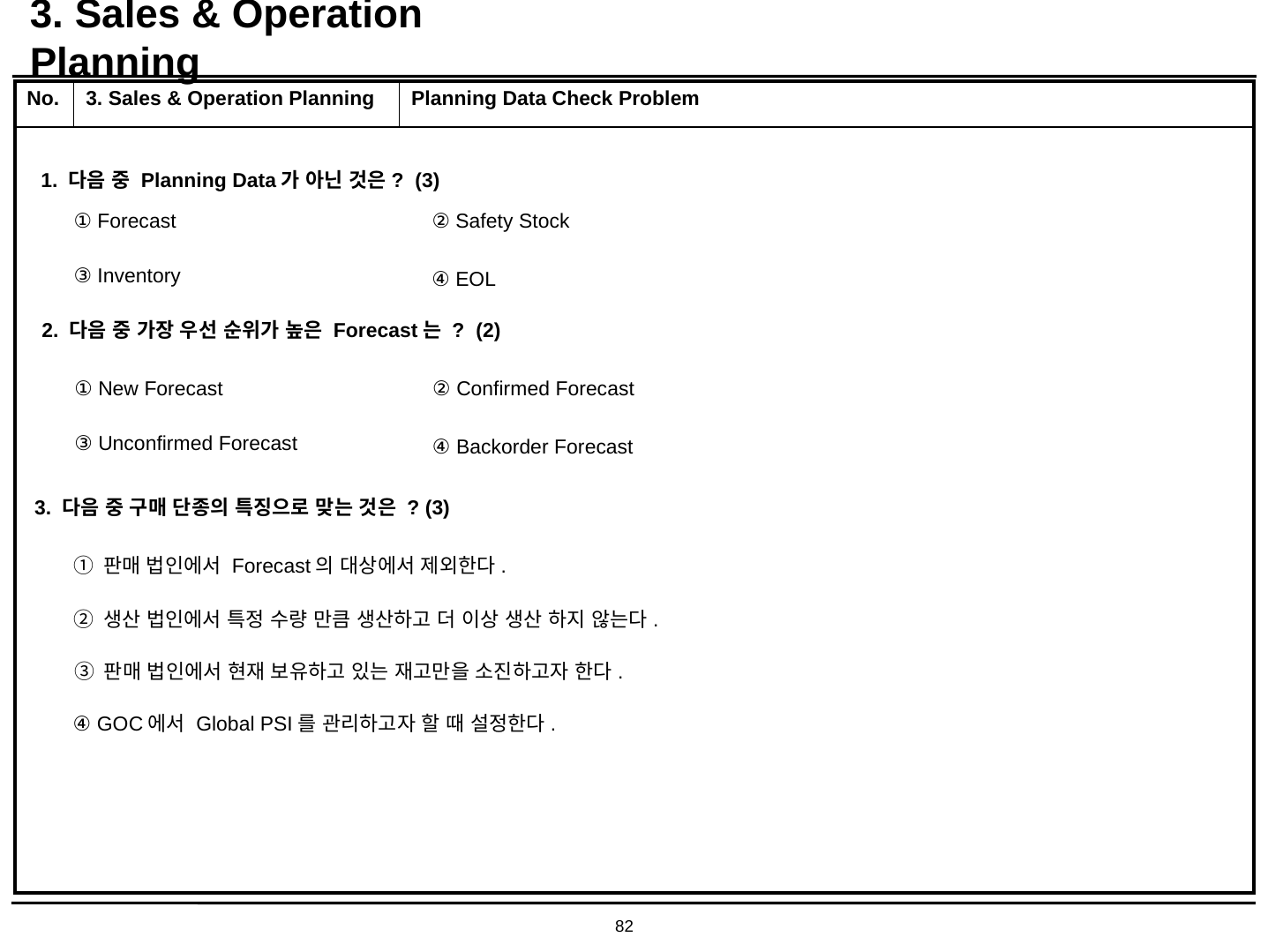

# 3. Sales & Operation Planning
| No. | 3. Sales & Operation Planning | Planning Data Check Problem |
| --- | --- | --- |
|  |  |  |
1. 다음 중 Planning Data가 아닌 것은?  (3)
① Forecast
② Safety Stock
③ Inventory
④ EOL
2. 다음 중 가장 우선 순위가 높은 Forecast는 ?  (2)
① New Forecast
② Confirmed Forecast
③ Unconfirmed Forecast
④ Backorder Forecast
3. 다음 중 구매 단종의 특징으로 맞는 것은 ? (3)
① 판매 법인에서 Forecast의 대상에서 제외한다.
② 생산 법인에서 특정 수량 만큼 생산하고 더 이상 생산 하지 않는다.
③ 판매 법인에서 현재 보유하고 있는 재고만을 소진하고자 한다.
④ GOC에서 Global PSI를 관리하고자 할 때 설정한다.
82